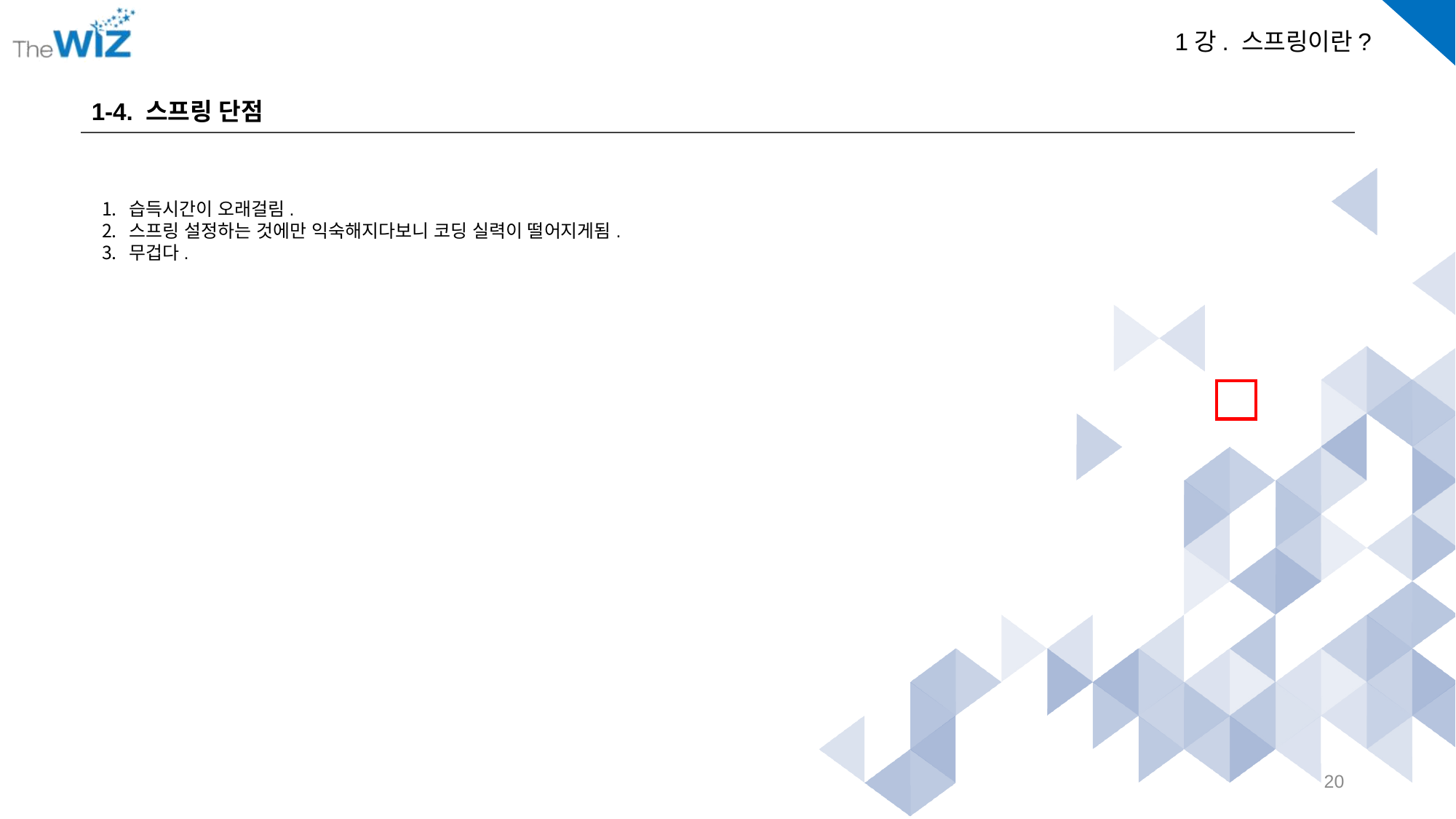

1-4. 스프링 단점

습득시간이 오래걸림.
스프링 설정하는 것에만 익숙해지다보니 코딩 실력이 떨어지게됨.
무겁다.

20